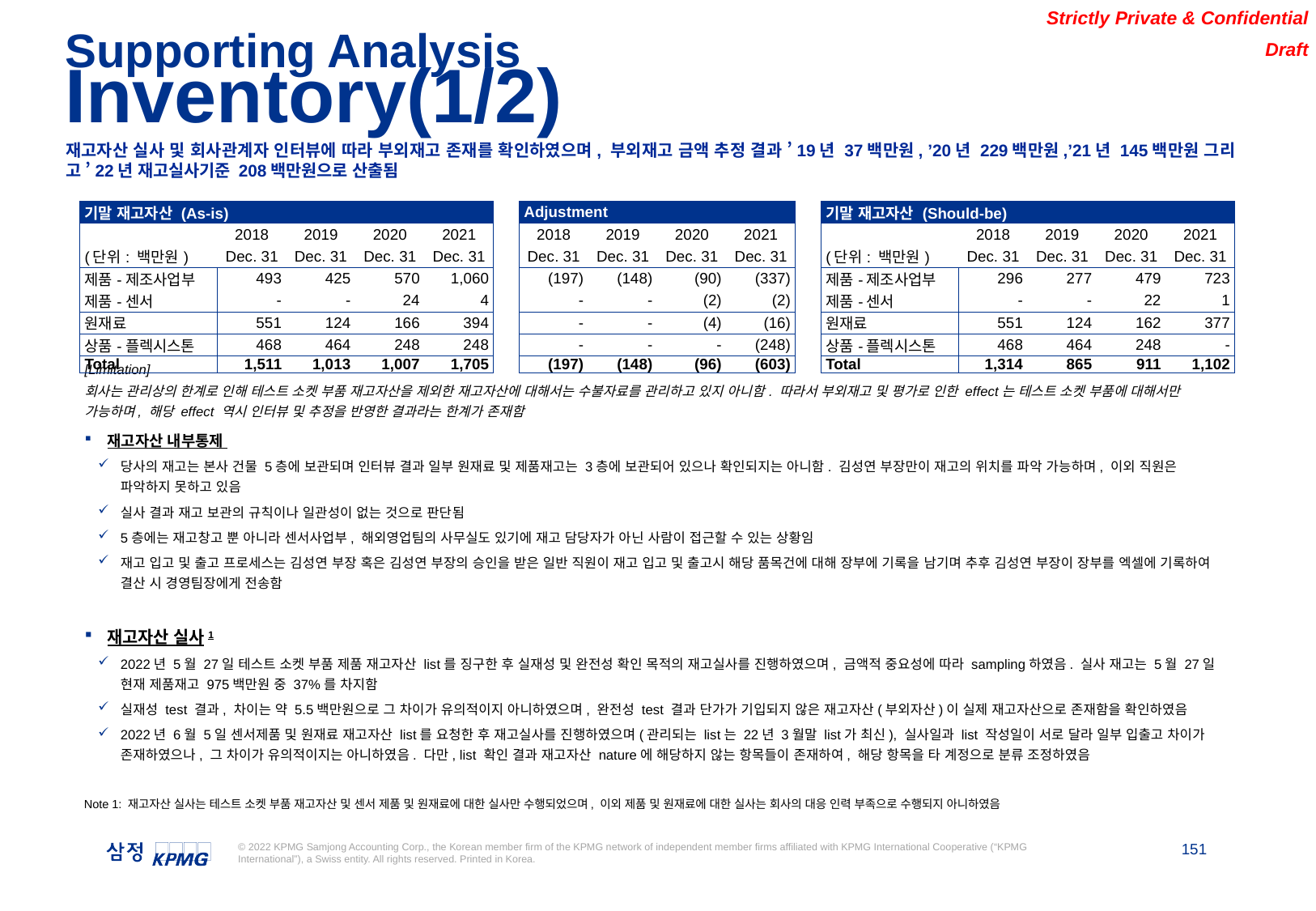

Supporting Analysis
Inventory(1/2)
재고자산 실사 및 회사관계자 인터뷰에 따라 부외재고 존재를 확인하였으며, 부외재고 금액 추정 결과 ’19년 37백만원, ’20년 229백만원,’21년 145백만원 그리고 ’22년 재고실사기준 208백만원으로 산출됨
| 기말 재고자산 (As-is) |  |  |  |  |  | Adjustment |  |  |  |  | 기말 재고자산 (Should-be) |  |  |  |  |
| --- | --- | --- | --- | --- | --- | --- | --- | --- | --- | --- | --- | --- | --- | --- | --- |
|  | 2018 | 2019 | 2020 | 2021 |  | 2018 | 2019 | 2020 | 2021 |  |  | 2018 | 2019 | 2020 | 2021 |
| (단위: 백만원) | Dec. 31 | Dec. 31 | Dec. 31 | Dec. 31 |  | Dec. 31 | Dec. 31 | Dec. 31 | Dec. 31 |  | (단위: 백만원) | Dec. 31 | Dec. 31 | Dec. 31 | Dec. 31 |
| 제품-제조사업부 | 493 | 425 | 570 | 1,060 |  | (197) | (148) | (90) | (337) |  | 제품-제조사업부 | 296 | 277 | 479 | 723 |
| 제품-센서 | - | - | 24 | 4 |  | - | - | (2) | (2) |  | 제품-센서 | - | - | 22 | 1 |
| 원재료 | 551 | 124 | 166 | 394 |  | - | - | (4) | (16) |  | 원재료 | 551 | 124 | 162 | 377 |
| 상품-플렉시스톤 | 468 | 464 | 248 | 248 |  | - | - | - | (248) |  | 상품-플렉시스톤 | 468 | 464 | 248 | - |
| Total | 1,511 | 1,013 | 1,007 | 1,705 |  | (197) | (148) | (96) | (603) |  | Total | 1,314 | 865 | 911 | 1,102 |
[Limitation]
회사는 관리상의 한계로 인해 테스트 소켓 부품 재고자산을 제외한 재고자산에 대해서는 수불자료를 관리하고 있지 아니함. 따라서 부외재고 및 평가로 인한 effect는 테스트 소켓 부품에 대해서만 가능하며, 해당 effect 역시 인터뷰 및 추정을 반영한 결과라는 한계가 존재함
재고자산 내부통제
당사의 재고는 본사 건물 5층에 보관되며 인터뷰 결과 일부 원재료 및 제품재고는 3층에 보관되어 있으나 확인되지는 아니함. 김성연 부장만이 재고의 위치를 파악 가능하며, 이외 직원은 파악하지 못하고 있음
실사 결과 재고 보관의 규칙이나 일관성이 없는 것으로 판단됨
5층에는 재고창고 뿐 아니라 센서사업부, 해외영업팀의 사무실도 있기에 재고 담당자가 아닌 사람이 접근할 수 있는 상황임
재고 입고 및 출고 프로세스는 김성연 부장 혹은 김성연 부장의 승인을 받은 일반 직원이 재고 입고 및 출고시 해당 품목건에 대해 장부에 기록을 남기며 추후 김성연 부장이 장부를 엑셀에 기록하여 결산 시 경영팀장에게 전송함

재고자산 실사1
2022년 5월 27일 테스트 소켓 부품 제품 재고자산 list를 징구한 후 실재성 및 완전성 확인 목적의 재고실사를 진행하였으며, 금액적 중요성에 따라 sampling하였음. 실사 재고는 5월 27일 현재 제품재고 975백만원 중 37%를 차지함
실재성 test 결과, 차이는 약 5.5백만원으로 그 차이가 유의적이지 아니하였으며, 완전성 test 결과 단가가 기입되지 않은 재고자산(부외자산)이 실제 재고자산으로 존재함을 확인하였음
2022년 6월 5일 센서제품 및 원재료 재고자산 list를 요청한 후 재고실사를 진행하였으며(관리되는 list는 22년 3월말 list가 최신), 실사일과 list 작성일이 서로 달라 일부 입출고 차이가 존재하였으나, 그 차이가 유의적이지는 아니하였음. 다만, list 확인 결과 재고자산 nature에 해당하지 않는 항목들이 존재하여, 해당 항목을 타 계정으로 분류 조정하였음

Note 1: 재고자산 실사는 테스트 소켓 부품 재고자산 및 센서 제품 및 원재료에 대한 실사만 수행되었으며, 이외 제품 및 원재료에 대한 실사는 회사의 대응 인력 부족으로 수행되지 아니하였음